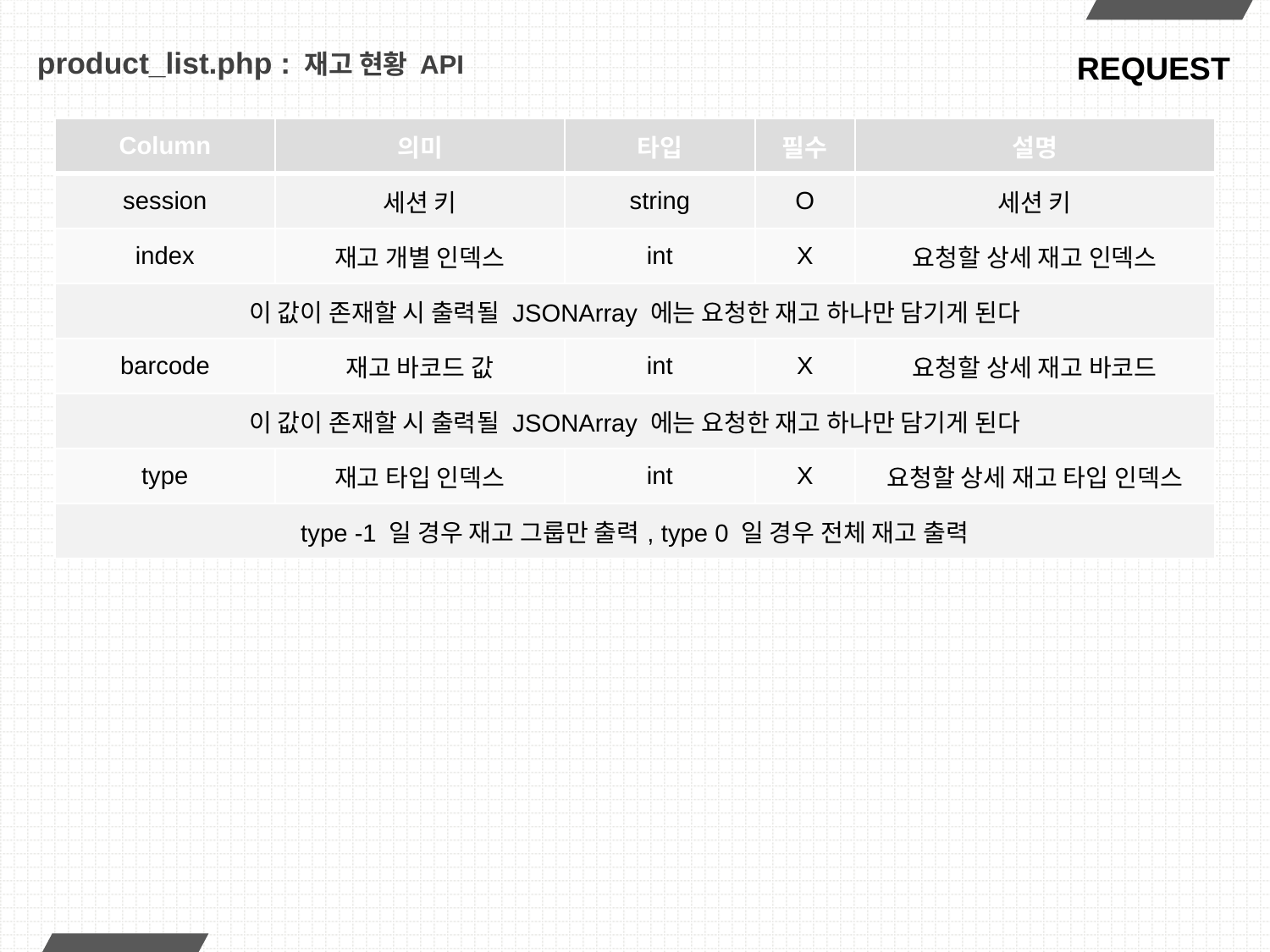

# product_list.php : 재고 현황 API
REQUEST
| Column | 의미 | 타입 | 필수 | 설명 |
| --- | --- | --- | --- | --- |
| session | 세션 키 | string | O | 세션 키 |
| index | 재고 개별 인덱스 | int | X | 요청할 상세 재고 인덱스 |
| 이 값이 존재할 시 출력될 JSONArray 에는 요청한 재고 하나만 담기게 된다 |  |  |  |  |
| barcode | 재고 바코드 값 | int | X | 요청할 상세 재고 바코드 |
| 이 값이 존재할 시 출력될 JSONArray 에는 요청한 재고 하나만 담기게 된다 |  |  |  |  |
| type | 재고 타입 인덱스 | int | X | 요청할 상세 재고 타입 인덱스 |
| type -1 일 경우 재고 그룹만 출력, type 0 일 경우 전체 재고 출력 |  |  |  |  |